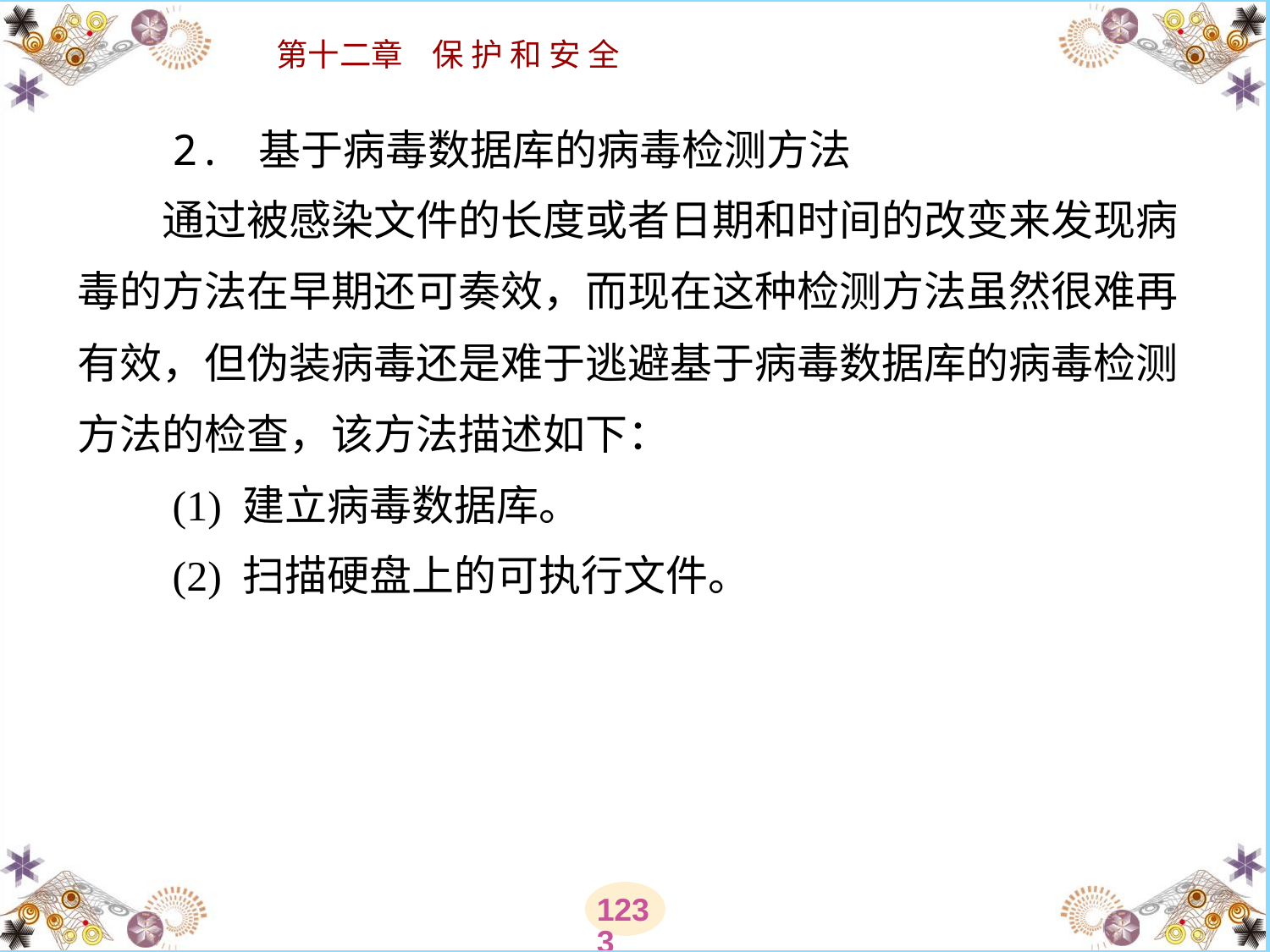

# 2. 基于病毒数据库的病毒检测方法 　　通过被感染文件的长度或者日期和时间的改变来发现病毒的方法在早期还可奏效，而现在这种检测方法虽然很难再有效，但伪装病毒还是难于逃避基于病毒数据库的病毒检测方法的检查，该方法描述如下： 　　(1) 建立病毒数据库。 　　(2) 扫描硬盘上的可执行文件。